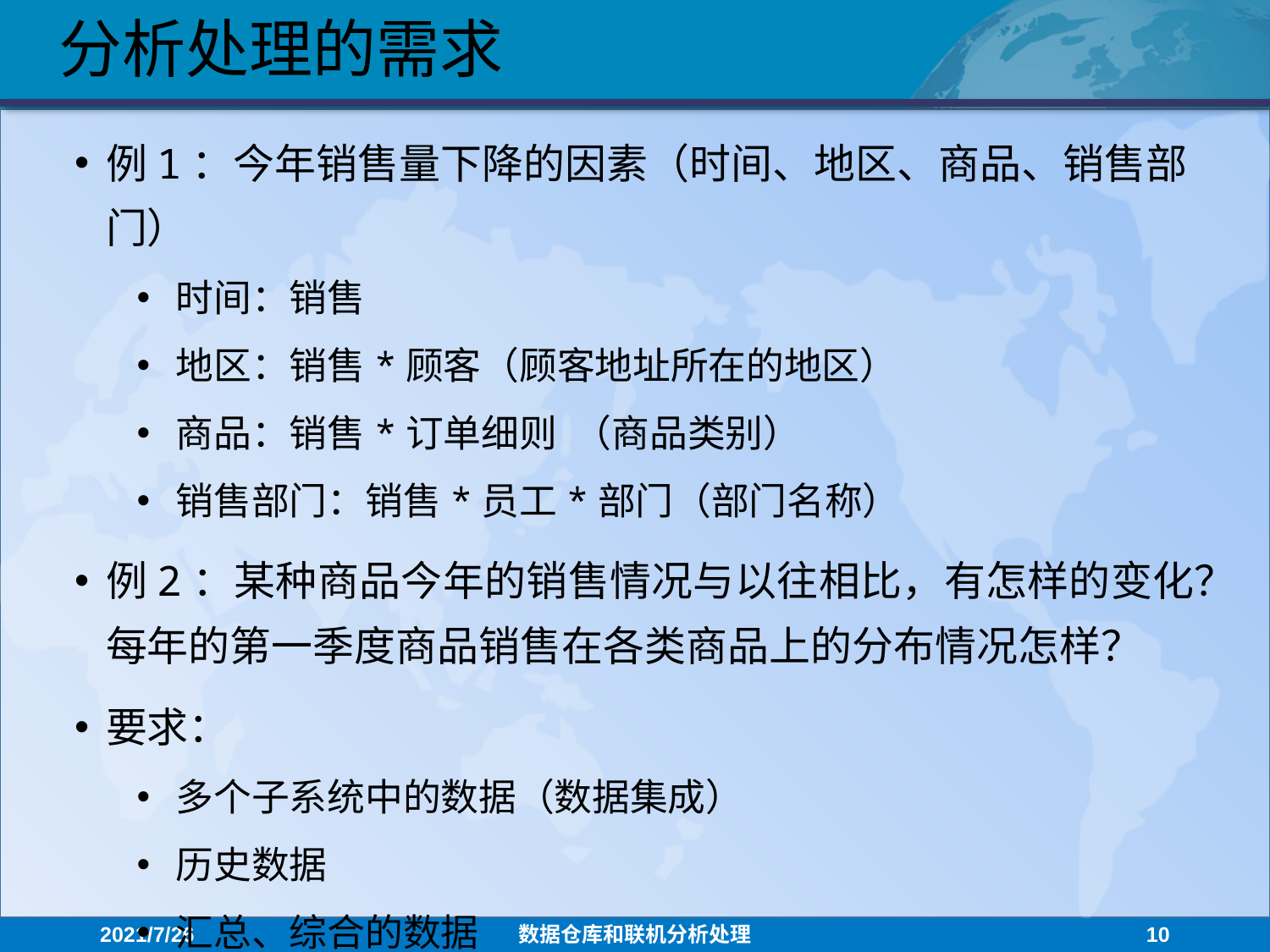

分析处理的需求
例1：今年销售量下降的因素（时间、地区、商品、销售部门）
时间：销售
地区：销售*顾客（顾客地址所在的地区）
商品：销售*订单细则  （商品类别）
销售部门：销售*员工*部门（部门名称）
例2：某种商品今年的销售情况与以往相比，有怎样的变化？每年的第一季度商品销售在各类商品上的分布情况怎样？
要求：
多个子系统中的数据（数据集成）
历史数据
汇总、综合的数据

2021/7/26
数据仓库和联机分析处理
10